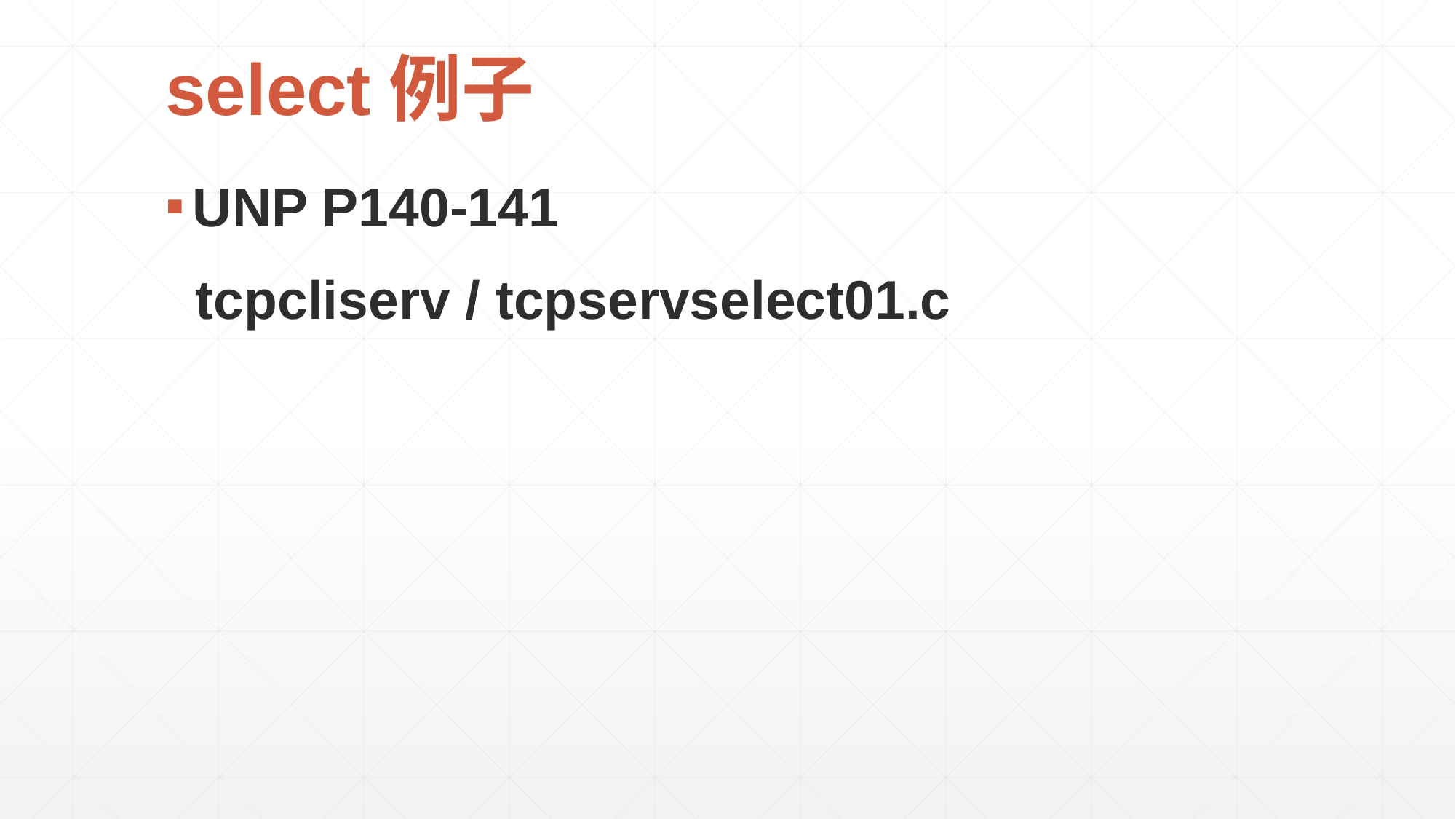

# select例子
UNP P140-141
  tcpcliserv / tcpservselect01.c